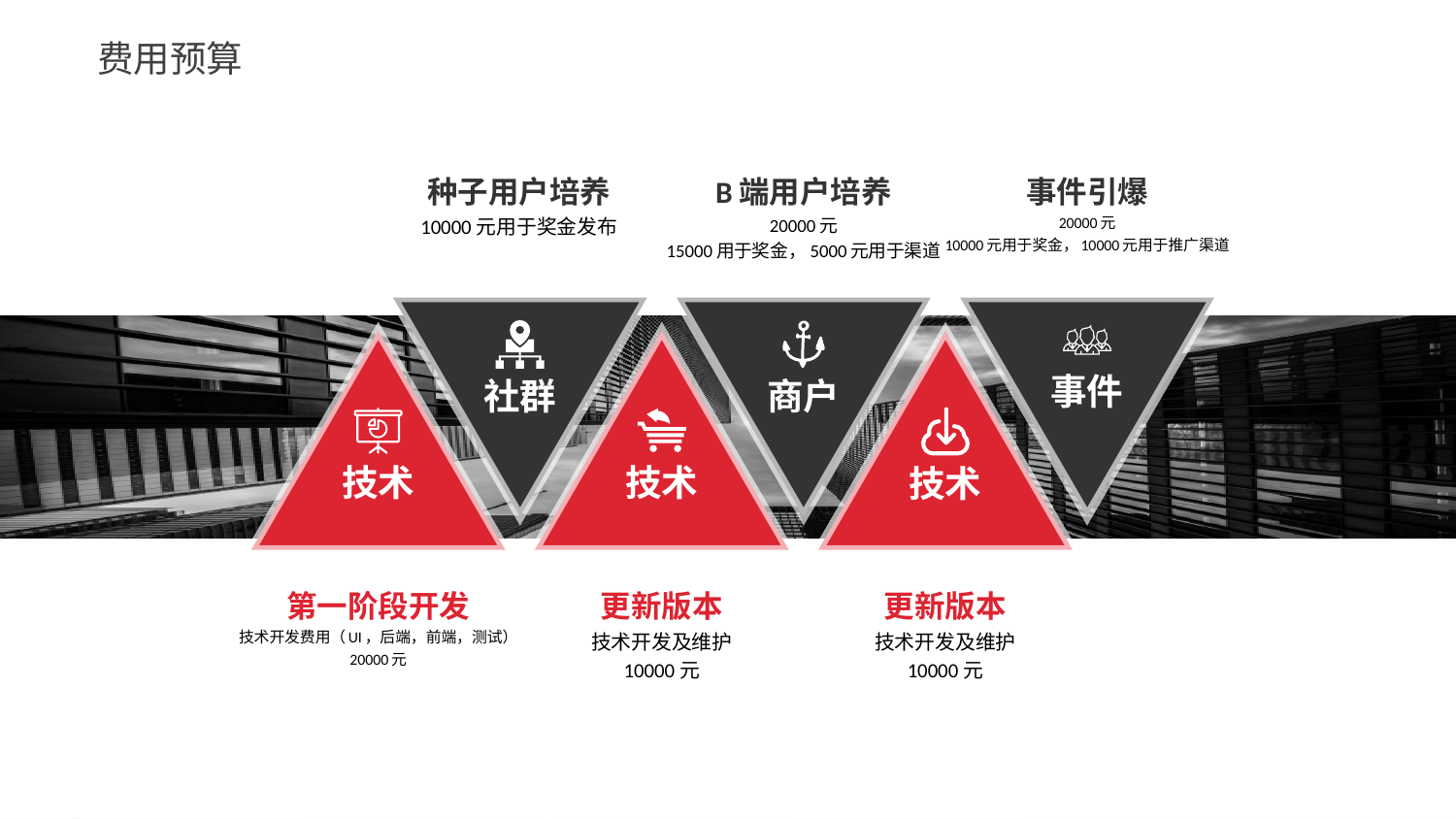

费用预算
种子用户培养
10000元用于奖金发布
B端用户培养
20000元
15000用于奖金，5000元用于渠道
事件引爆
20000元
10000元用于奖金，10000元用于推广渠道

社群

商户

事件

技术

技术

技术
第一阶段开发
技术开发费用（UI，后端，前端，测试）
20000元
更新版本
技术开发及维护
10000元

更新版本
技术开发及维护
10000元